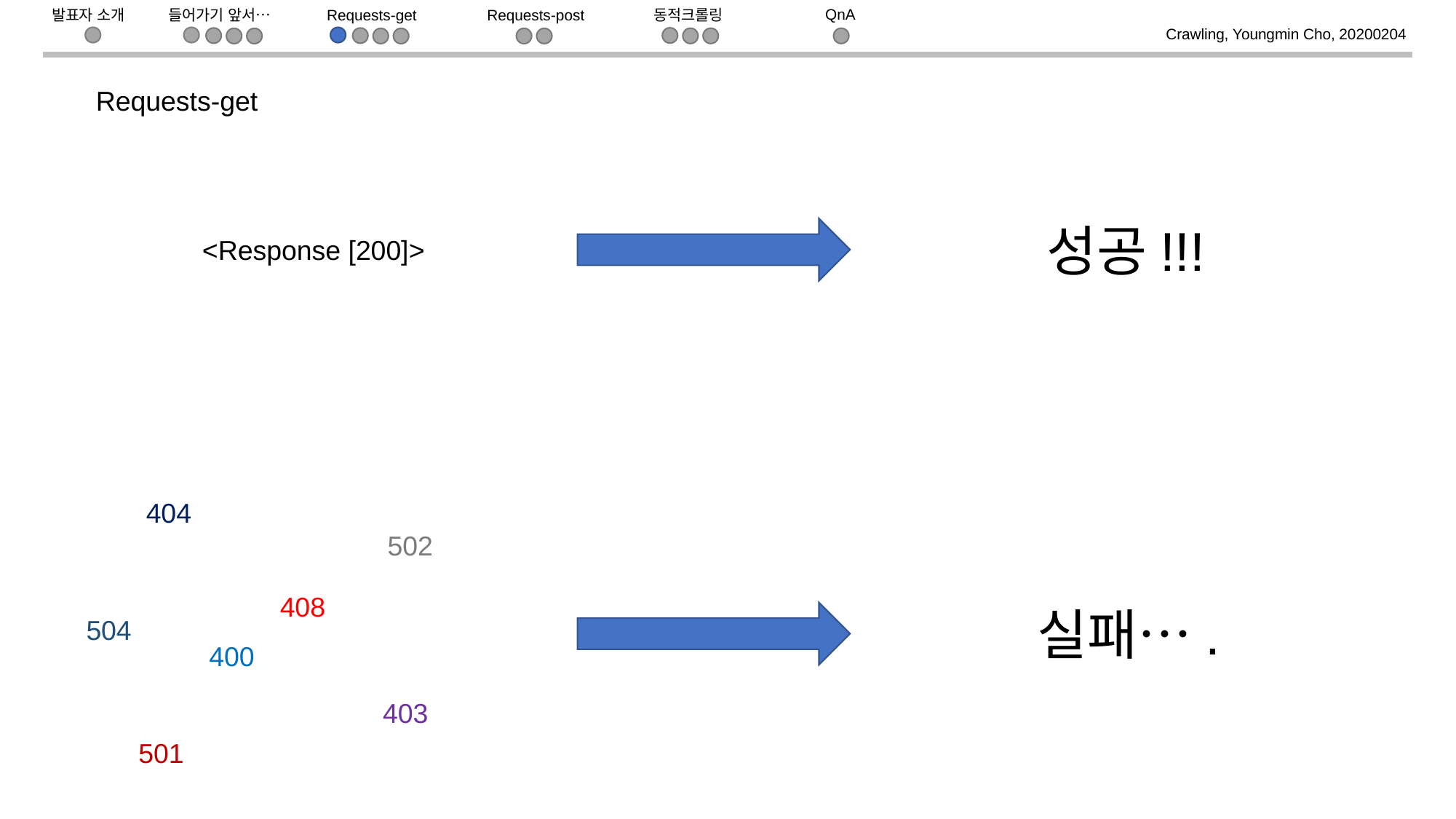

들어가기 앞서…
Requests-get
동적크롤링
QnA
Requests-post
발표자 소개
Crawling, Youngmin Cho, 20200204

Requests-get
성공!!!

<Response [200]>
404
502
408
실패….

504
400
403
501